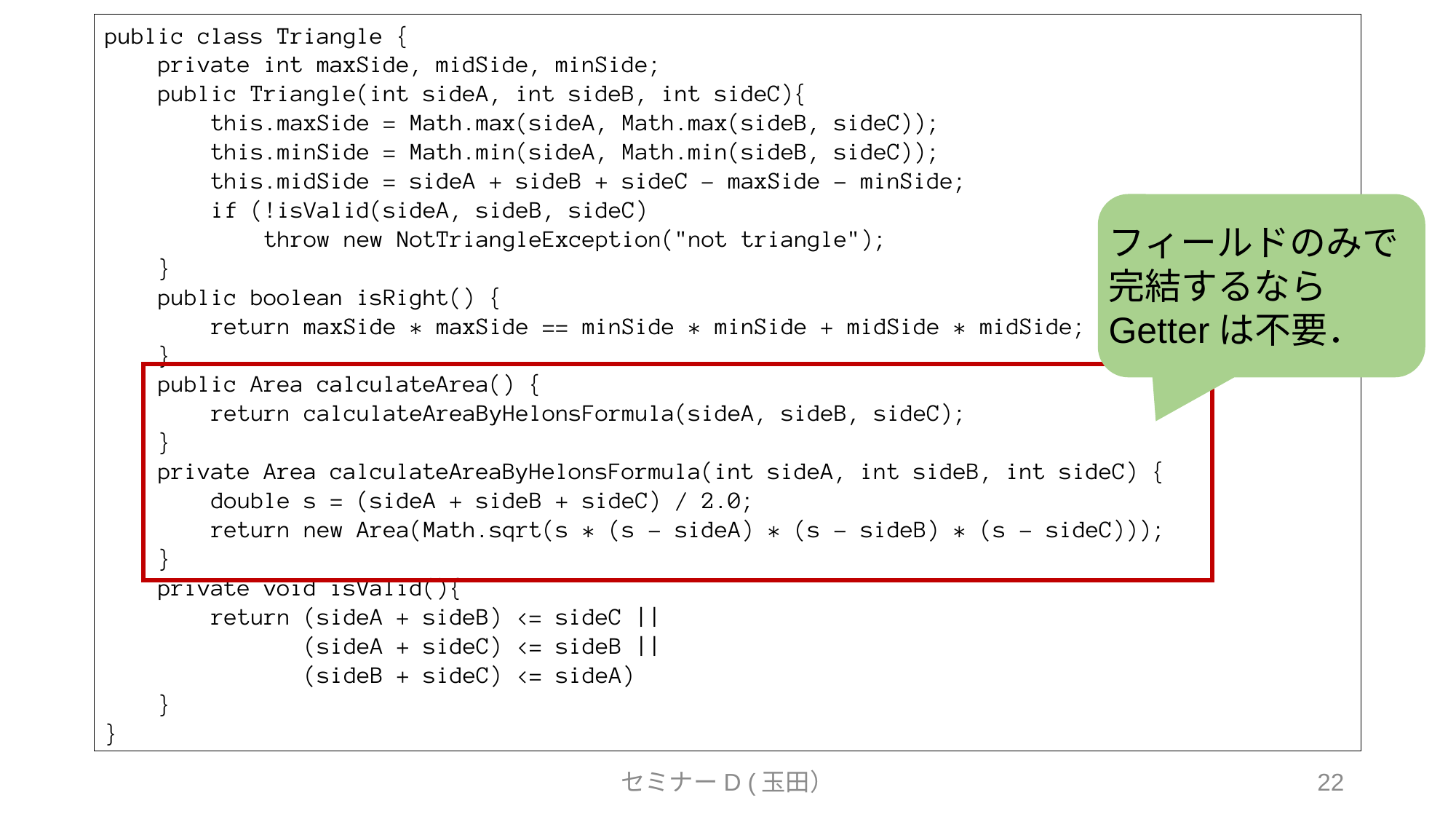

public class Triangle {
    private int maxSide, midSide, minSide;
    public Triangle(int sideA, int sideB, int sideC){
        this.maxSide = Math.max(sideA, Math.max(sideB, sideC));
        this.minSide = Math.min(sideA, Math.min(sideB, sideC));
        this.midSide = sideA + sideB + sideC – maxSide - minSide;
        if (!isValid(sideA, sideB, sideC)
            throw new NotTriangleException("not triangle");
    }
    public boolean isRight() {
        return maxSide * maxSide == minSide * minSide + midSide * midSide;
    }
    public Area calculateArea() {
        return calculateAreaByHelonsFormula(sideA, sideB, sideC);
    }
    private Area calculateAreaByHelonsFormula(int sideA, int sideB, int sideC) {
        double s = (sideA + sideB + sideC) / 2.0;
        return new Area(Math.sqrt(s * (s - sideA) * (s - sideB) * (s - sideC)));
    }
    private void isValid(){
        return (sideA + sideB) <= sideC ||
               (sideA + sideC) <= sideB ||
               (sideB + sideC) <= sideA)
    }
}
# 改善2 −クラス分割（2/3）

フィールドのみで完結するならGetterは不要．

セミナーD (玉田）
22